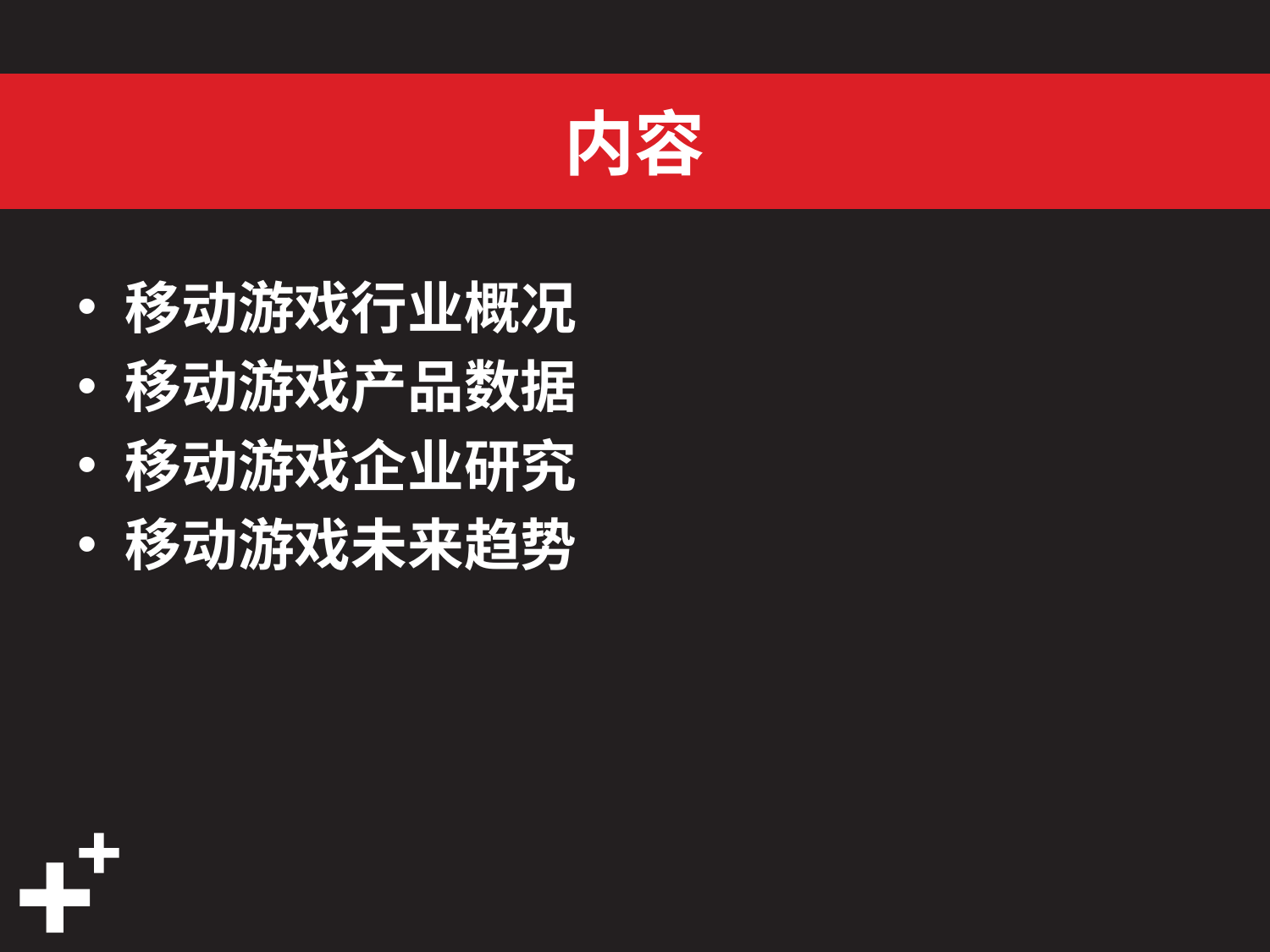

移动游戏行业概况
移动游戏产品数据
移动游戏企业研究
移动游戏未来趋势